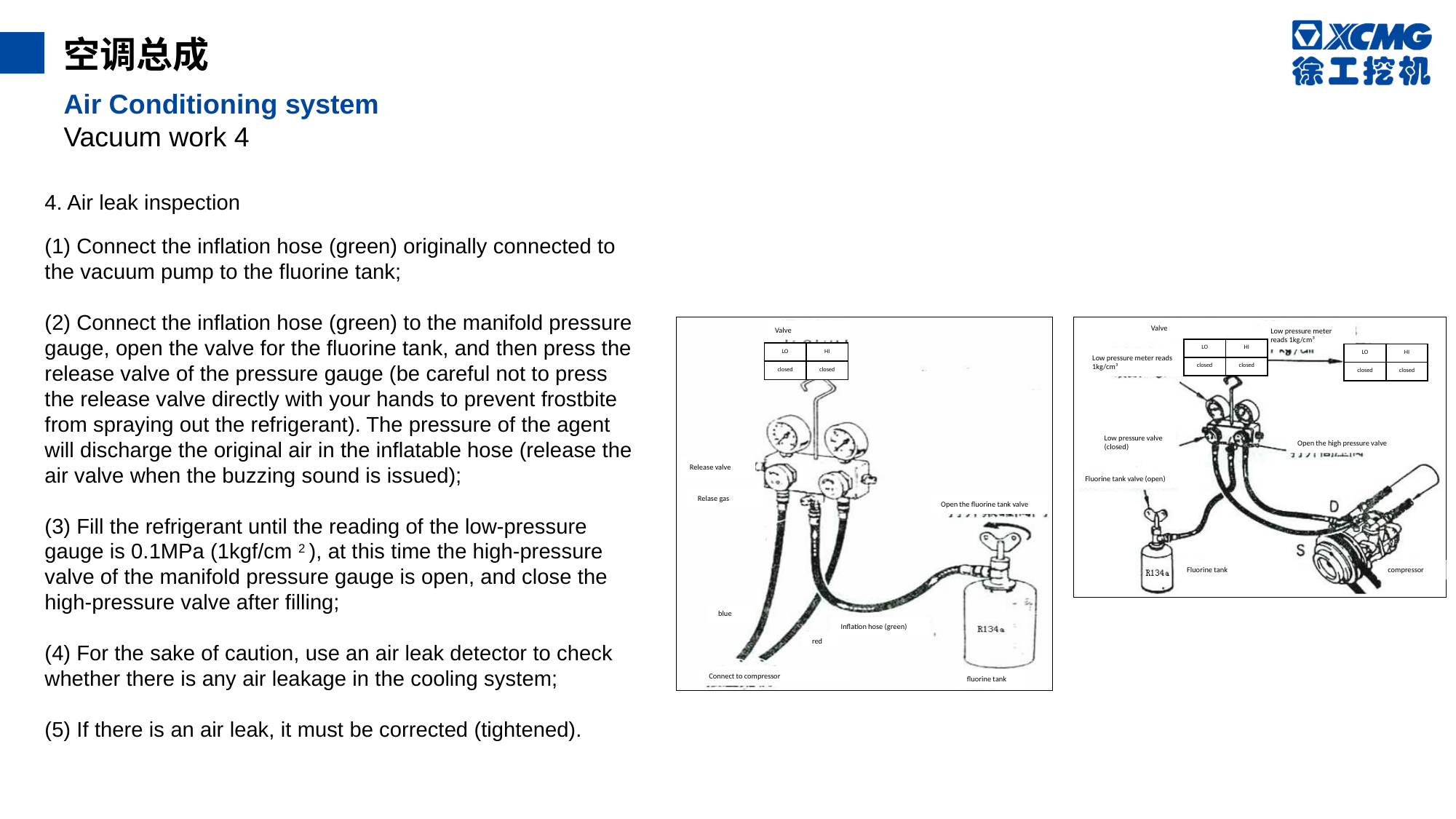

空调总成

Air Conditioning system
Vacuum work 4
4. Air leak inspection
(1) Connect the inflation hose (green) originally connected to the vacuum pump to the fluorine tank;

(2) Connect the inflation hose (green) to the manifold pressure gauge, open the valve for the fluorine tank, and then press the release valve of the pressure gauge (be careful not to press the release valve directly with your hands to prevent frostbite from spraying out the refrigerant). The pressure of the agent will discharge the original air in the inflatable hose (release the air valve when the buzzing sound is issued);

(3) Fill the refrigerant until the reading of the low-pressure gauge is 0.1MPa (1kgf/cm 2 ), at this time the high-pressure valve of the manifold pressure gauge is open, and close the high-pressure valve after filling;

(4) For the sake of caution, use an air leak detector to check whether there is any air leakage in the cooling system;

(5) If there is an air leak, it must be corrected (tightened).

Valve
Valve
Low pressure meter reads 1kg/cm³
| LO | HI |
| --- | --- |
| closed | closed |
| LO | HI |
| --- | --- |
| closed | closed |
| LO | HI |
| --- | --- |
| closed | closed |
Low pressure meter reads 1kg/cm³
Low pressure valve (closed)
Open the high pressure valve
Release valve
Fluorine tank valve (open)
Relase gas
Open the fluorine tank valve
Fluorine tank
compressor
blue
Inflation hose (green)
red
Connect to compressor
fluorine tank